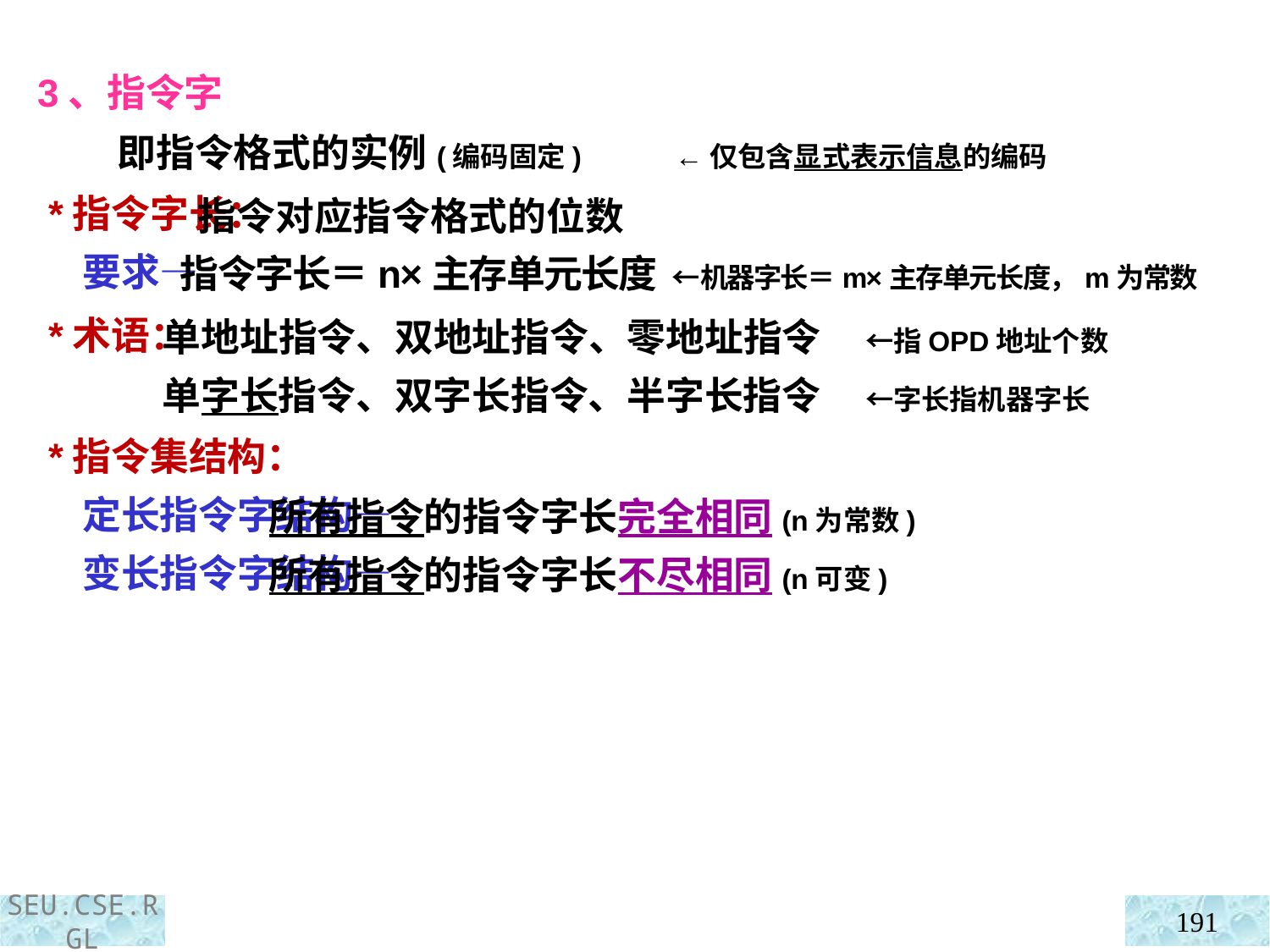

3、指令字

 *指令字长：
    要求—
 *术语：

 *指令集结构：
    定长指令字结构—
    变长指令字结构—
即指令格式的实例(编码固定)         ←仅包含显式表示信息的编码
        指令对应指令格式的位数
      指令字长＝n×主存单元长度  ←机器字长＝m×主存单元长度，m为常数
    单地址指令、双地址指令、零地址指令     ←指OPD地址个数
    单字长指令、双字长指令、半字长指令     ←字长指机器字长

                所有指令的指令字长完全相同(n为常数)
                所有指令的指令字长不尽相同(n可变)
191